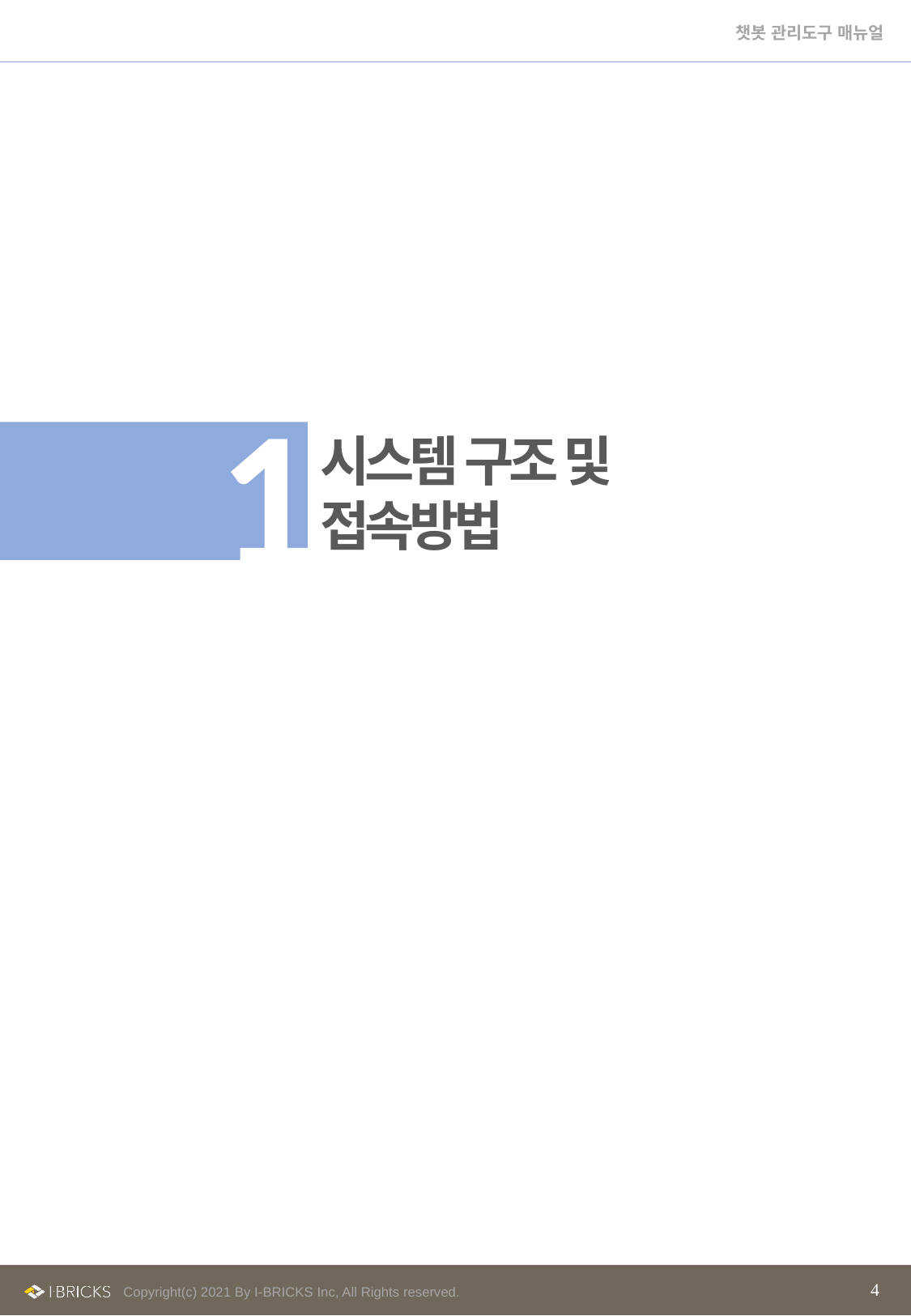

# 1
시스템 구조 및 접속방법
4